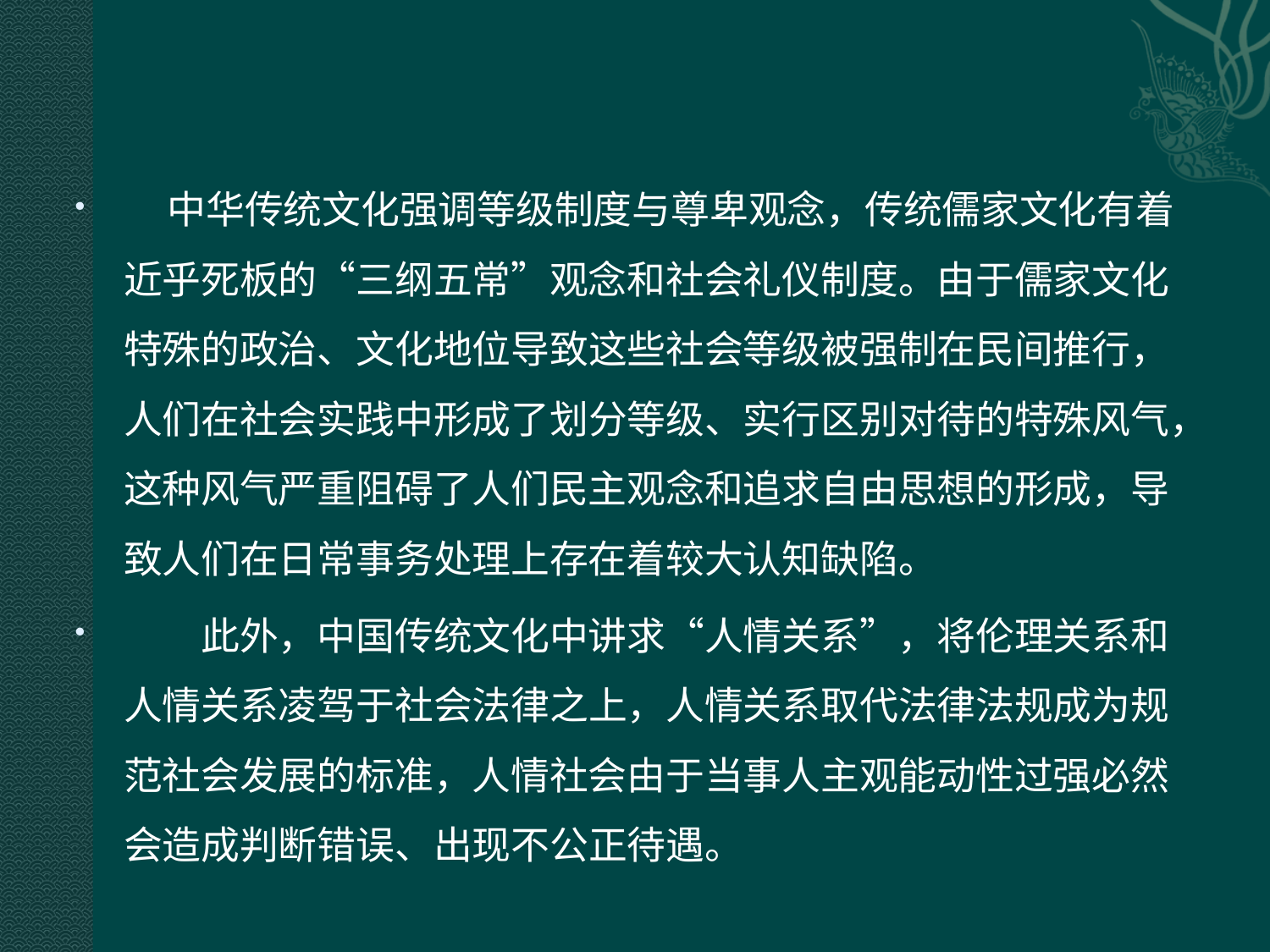

中华传统文化强调等级制度与尊卑观念，传统儒家文化有着近乎死板的“三纲五常”观念和社会礼仪制度。由于儒家文化特殊的政治、文化地位导致这些社会等级被强制在民间推行，人们在社会实践中形成了划分等级、实行区别对待的特殊风气，这种风气严重阻碍了人们民主观念和追求自由思想的形成，导致人们在日常事务处理上存在着较大认知缺陷。
　　此外，中国传统文化中讲求“人情关系”，将伦理关系和人情关系凌驾于社会法律之上，人情关系取代法律法规成为规范社会发展的标准，人情社会由于当事人主观能动性过强必然会造成判断错误、出现不公正待遇。